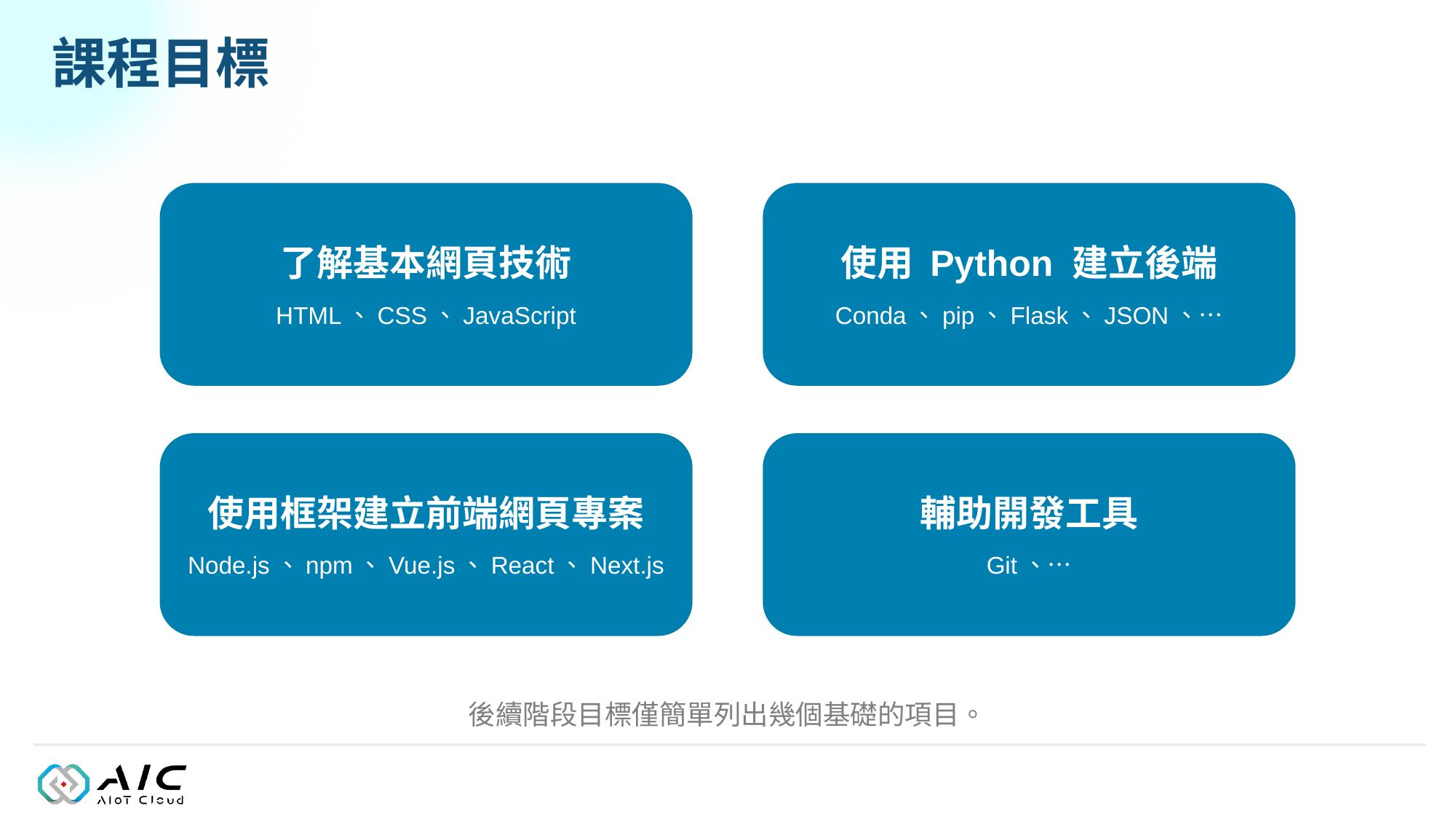

# 課程目標
了解基本網頁技術

HTML、CSS、JavaScript
使用 Python 建立後端

Conda、pip、Flask、JSON、…
使用框架建立前端網頁專案

Node.js、npm、Vue.js、React、Next.js
輔助開發工具

Git、…
後續階段目標僅簡單列出幾個基礎的項目。